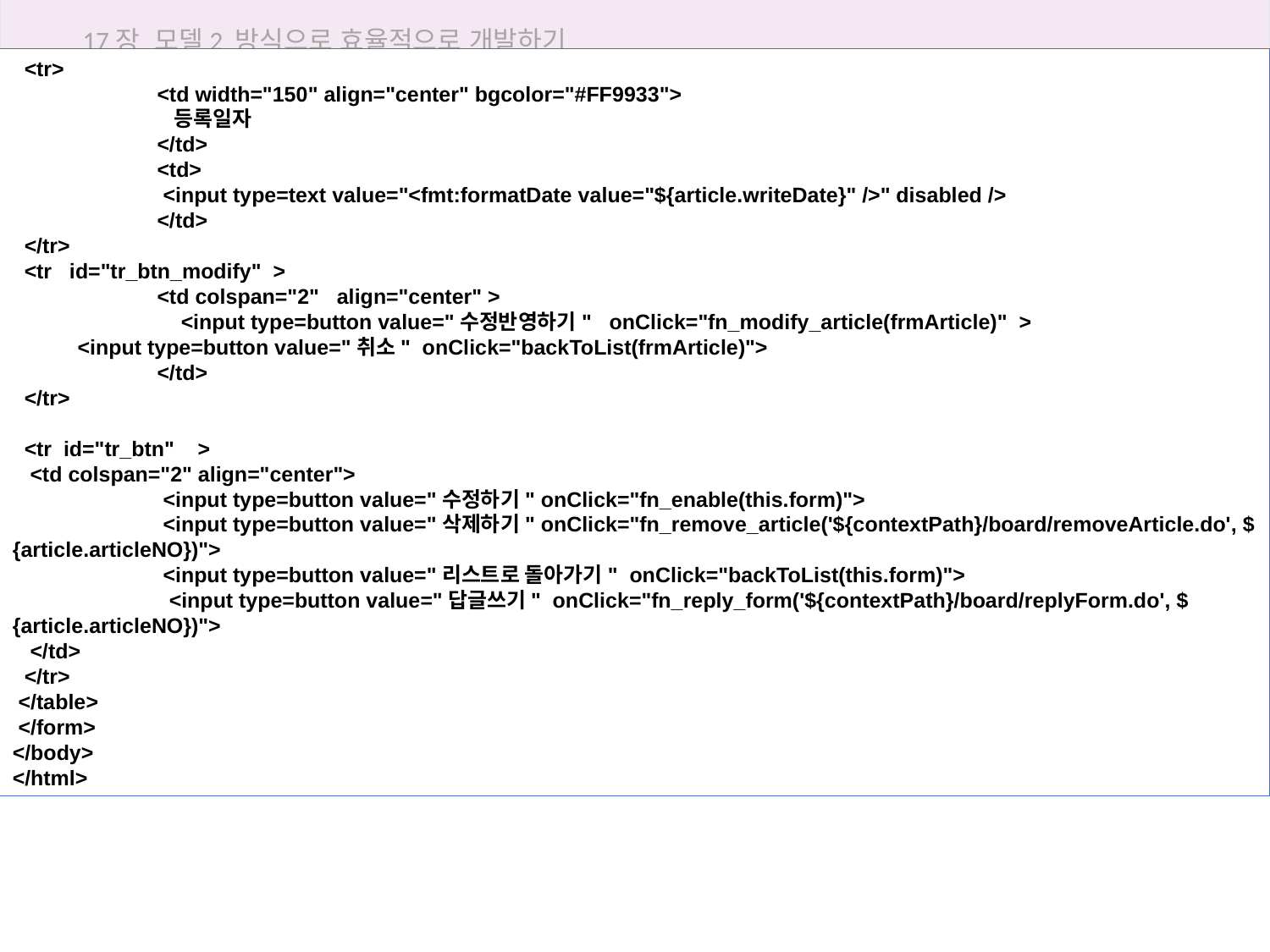

17장  모델2 방식으로 효율적으로 개발하기
  <tr>
	   <td width="150" align="center" bgcolor="#FF9933">
	      등록일자
	   </td>
	   <td>
	    <input type=text value="<fmt:formatDate value="${article.writeDate}" />" disabled />
	   </td>
  </tr>
  <tr   id="tr_btn_modify"  >
	   <td colspan="2"   align="center" >
	       <input type=button value="수정반영하기"   onClick="fn_modify_article(frmArticle)"  >
           <input type=button value="취소"  onClick="backToList(frmArticle)">
	   </td>
  </tr>

  <tr  id="tr_btn"    >
   <td colspan="2" align="center">
	    <input type=button value="수정하기" onClick="fn_enable(this.form)">
	    <input type=button value="삭제하기" onClick="fn_remove_article('${contextPath}/board/removeArticle.do', ${article.articleNO})">
	    <input type=button value="리스트로 돌아가기"  onClick="backToList(this.form)">
	     <input type=button value="답글쓰기"  onClick="fn_reply_form('${contextPath}/board/replyForm.do', ${article.articleNO})">
   </td>
  </tr>
 </table>
 </form>
</body>
</html>